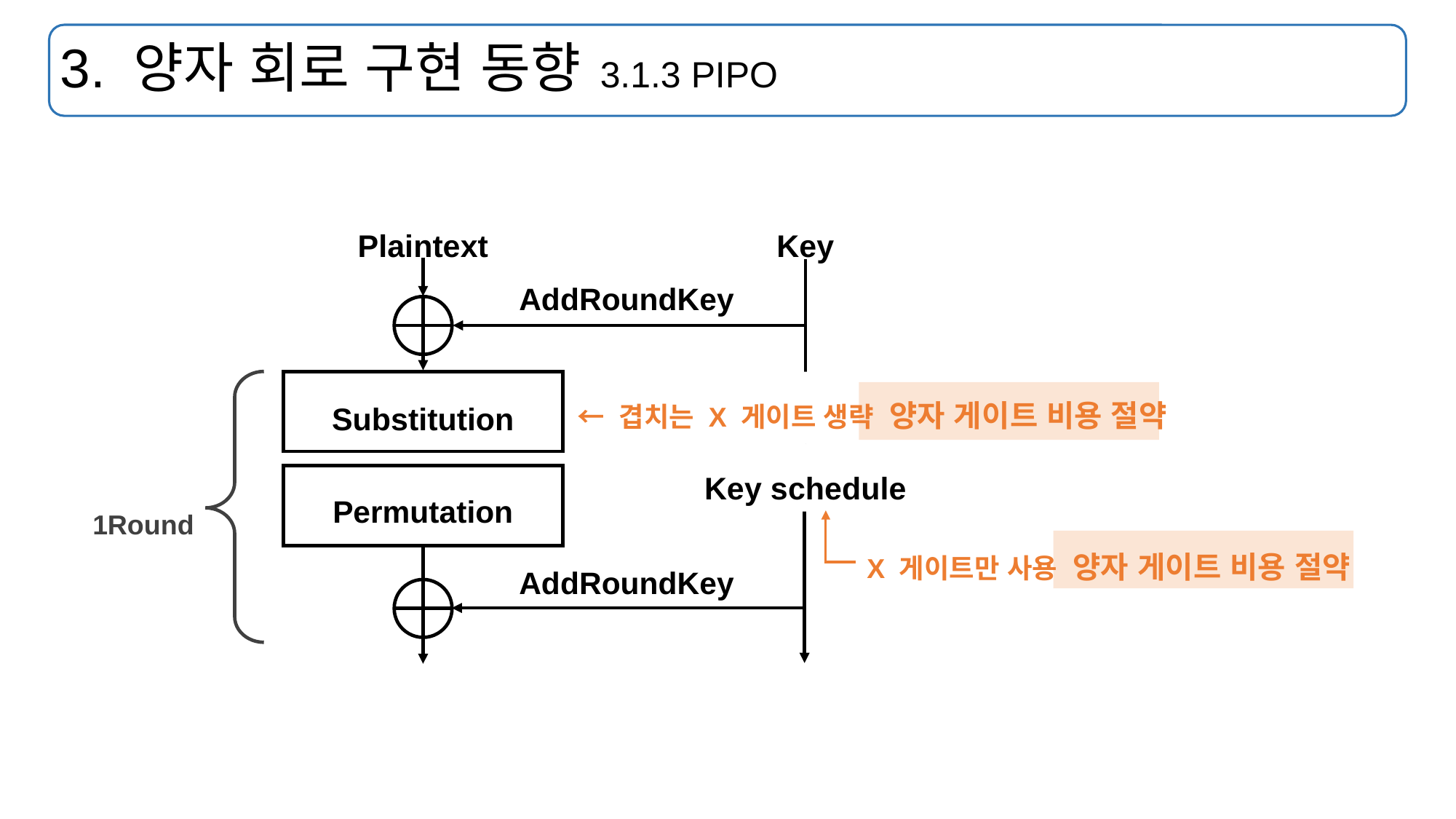

# 3. 양자 회로 구현 동향 3.1.3 PIPO
Plaintext
Key
AddRoundKey

← 겹치는 X 게이트 생략  양자 게이트 비용 절약

Substitution
Key schedule

Permutation
1Round
X 게이트만 사용  양자 게이트 비용 절약

AddRoundKey